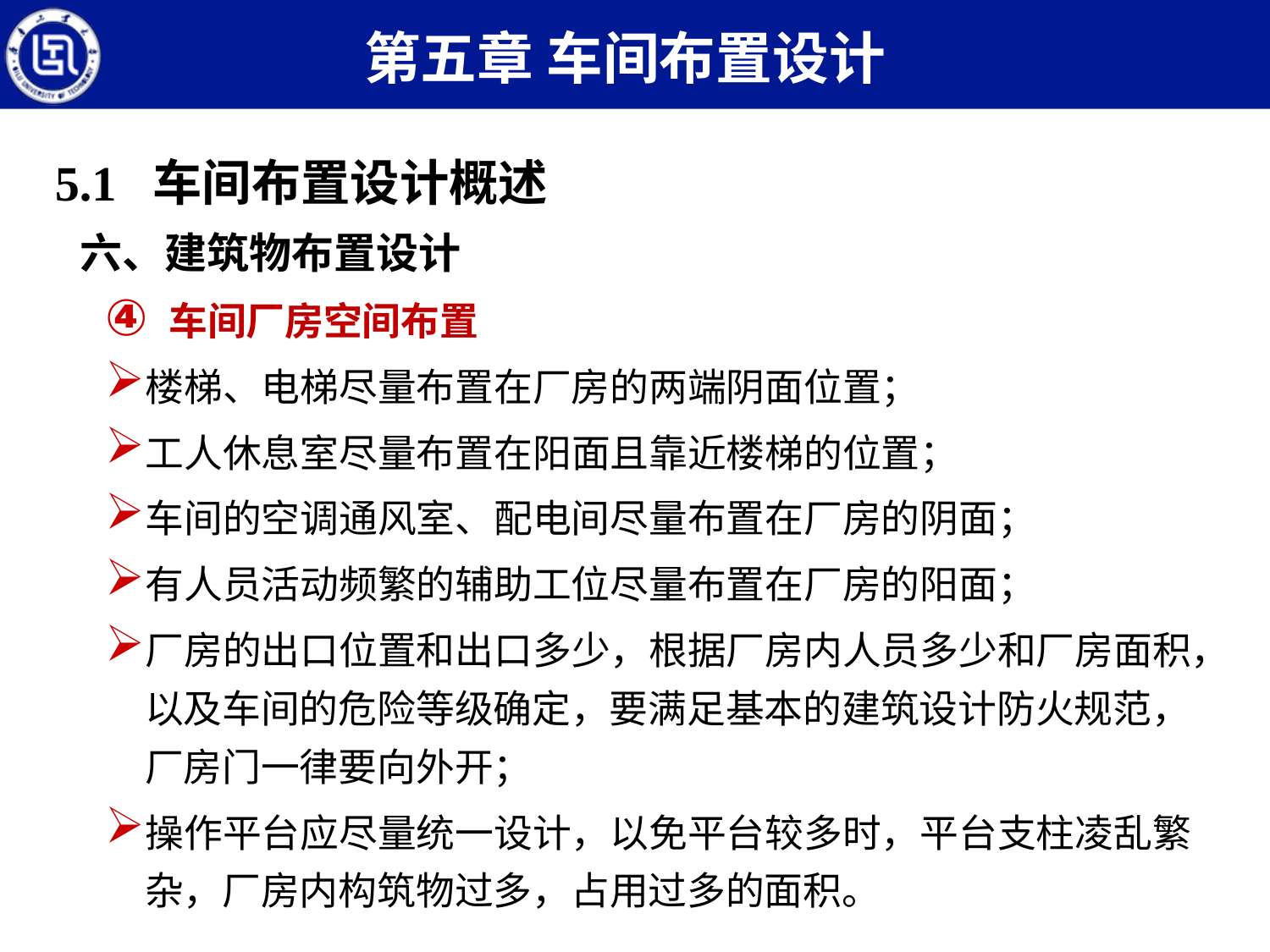

第五章 车间布置设计
5.1  车间布置设计概述
六、建筑物布置设计
车间厂房空间布置
楼梯、电梯尽量布置在厂房的两端阴面位置；
工人休息室尽量布置在阳面且靠近楼梯的位置；
车间的空调通风室、配电间尽量布置在厂房的阴面；
有人员活动频繁的辅助工位尽量布置在厂房的阳面；
厂房的出口位置和出口多少，根据厂房内人员多少和厂房面积，以及车间的危险等级确定，要满足基本的建筑设计防火规范，厂房门一律要向外开；
操作平台应尽量统一设计，以免平台较多时，平台支柱凌乱繁杂，厂房内构筑物过多，占用过多的面积。